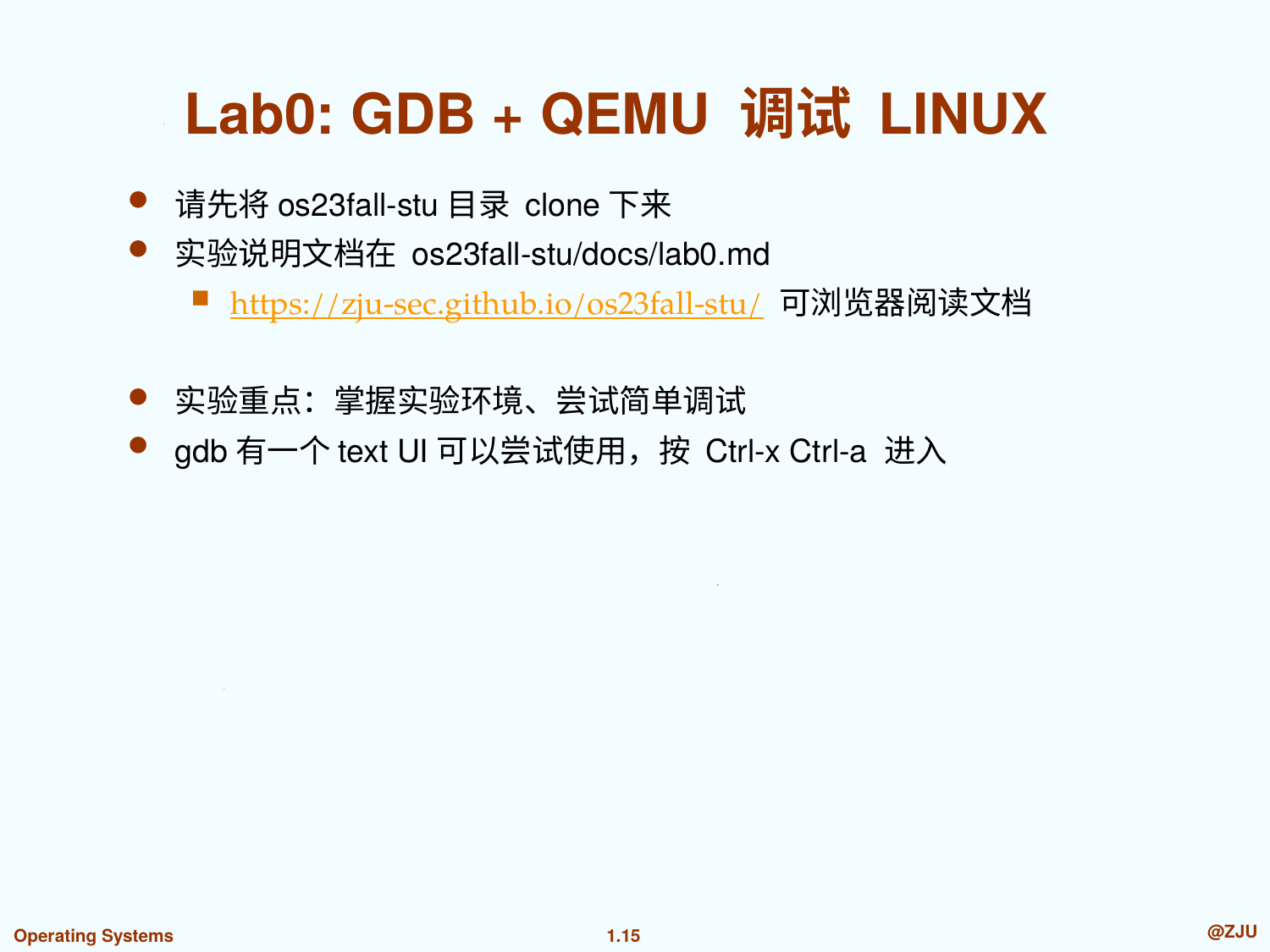

# Lab0: GDB + QEMU 调试 LINUX
请先将os23fall-stu目录 clone下来
实验说明文档在 os23fall-stu/docs/lab0.md
https://zju-sec.github.io/os23fall-stu/ 可浏览器阅读文档

实验重点：掌握实验环境、尝试简单调试
gdb有一个text UI可以尝试使用，按 Ctrl-x Ctrl-a 进入